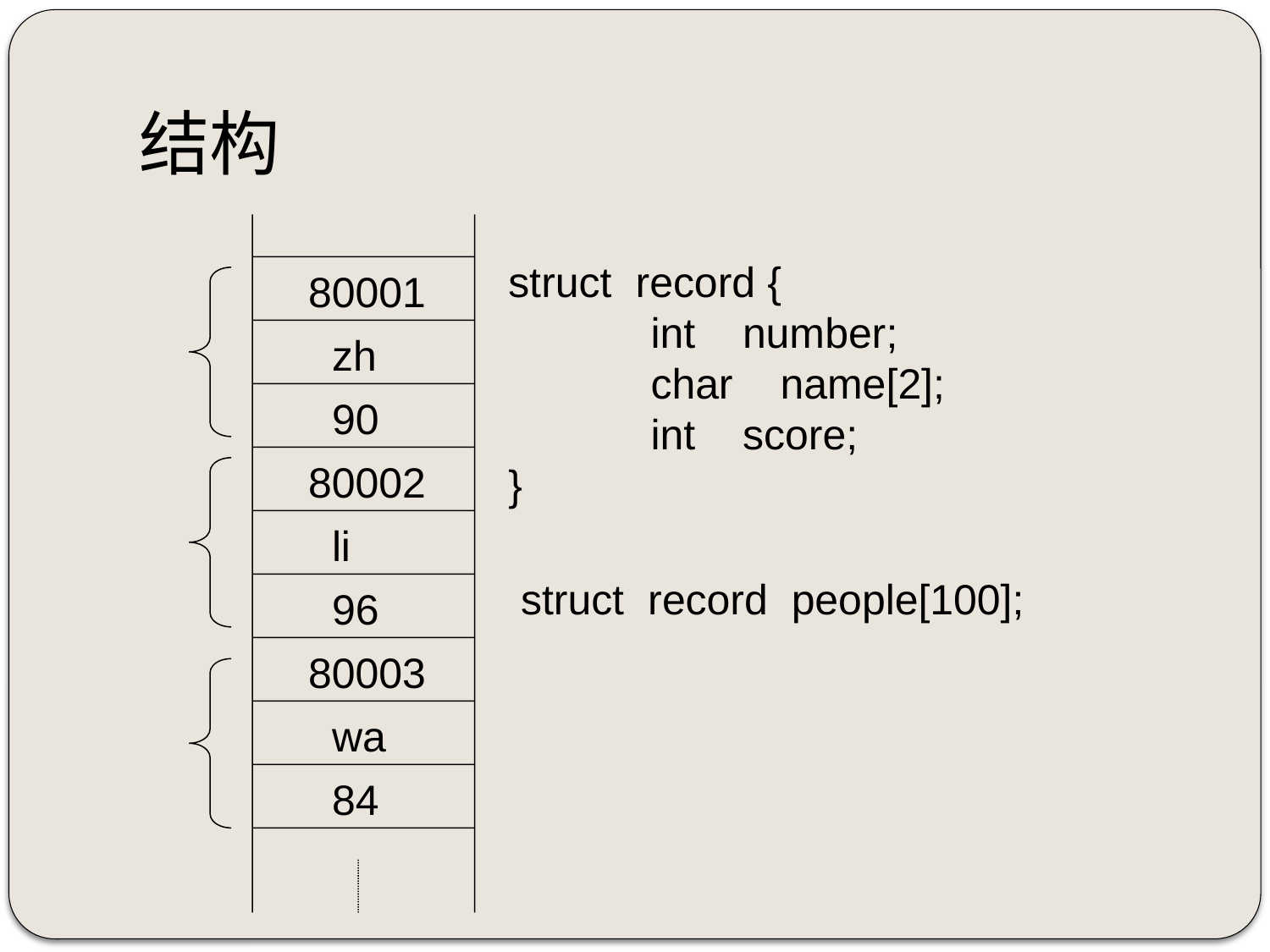

# 结构

80001
  zh
  90
80002
  li
  96
80003
  wa
  84
struct  record {
            int    number;
            char    name[2];
            int    score;
}

struct  record  people[100];